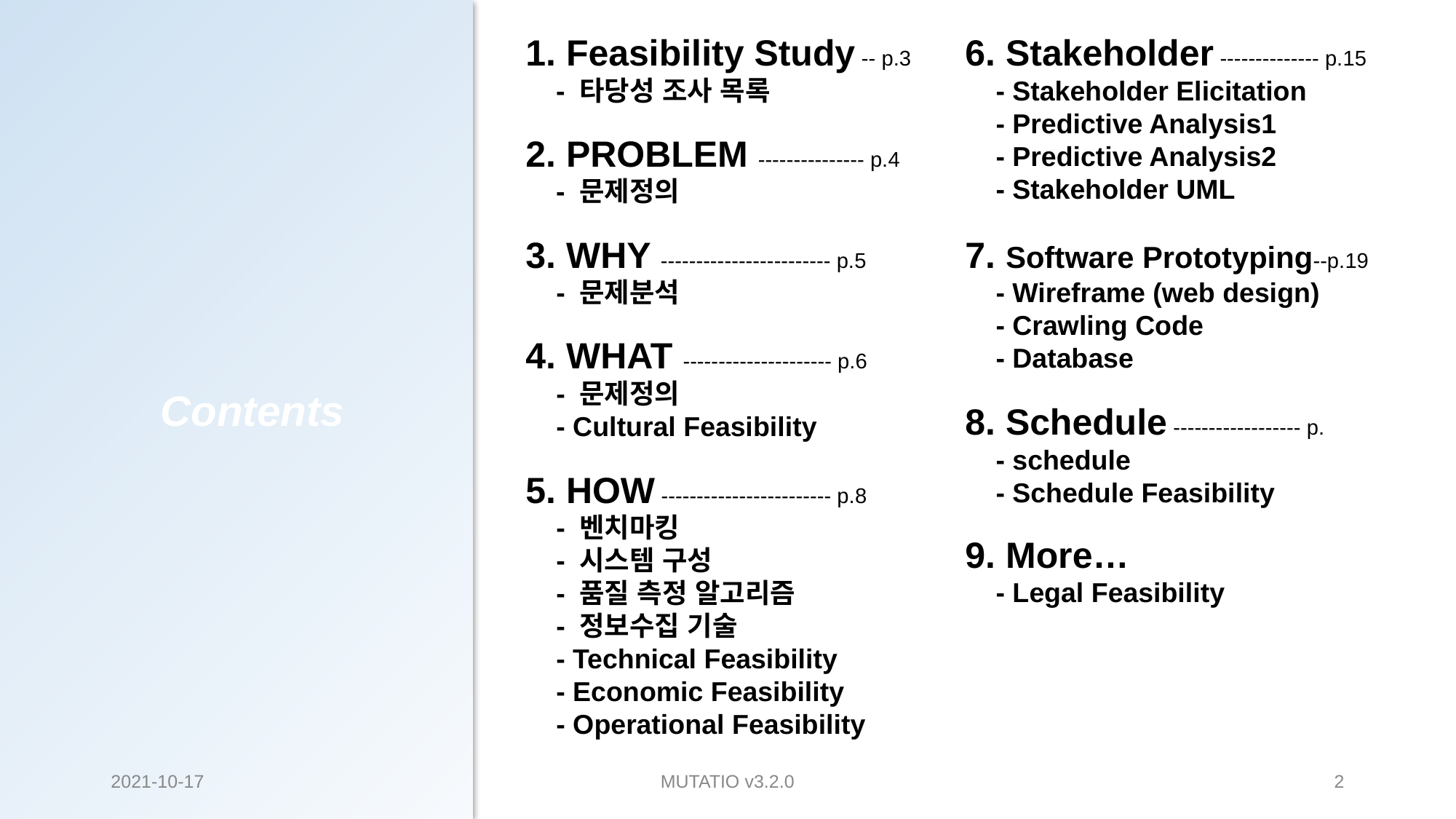

Contents
1. Feasibility Study -- p.3
    - 타당성 조사 목록
6. Stakeholder -------------- p.15
    - Stakeholder Elicitation
    - Predictive Analysis1
    - Predictive Analysis2
    - Stakeholder UML
2. PROBLEM --------------- p.4
    - 문제정의
3. WHY ------------------------ p.5
    - 문제분석
7. Software Prototyping--p.19
    - Wireframe (web design)
    - Crawling Code
    - Database
4. WHAT --------------------- p.6
    - 문제정의
    - Cultural Feasibility
8. Schedule ------------------ p.
    - schedule
    - Schedule Feasibility
5. HOW ------------------------ p.8
    - 벤치마킹
    - 시스템 구성
    - 품질 측정 알고리즘
    - 정보수집 기술
    - Technical Feasibility
    - Economic Feasibility
    - Operational Feasibility
9. More…
    - Legal Feasibility
2021-10-17
MUTATIO v3.2.0
2